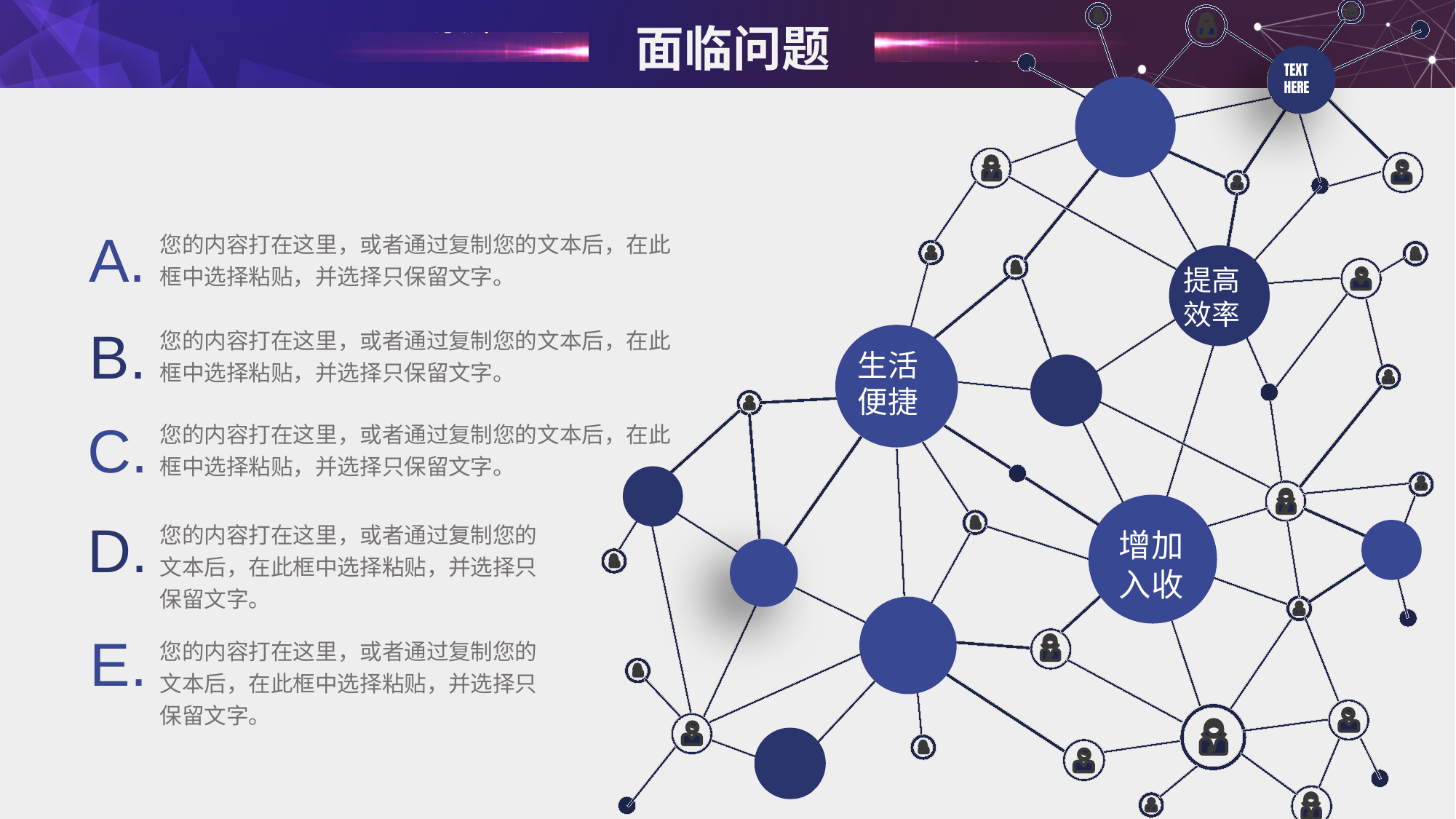

面临问题

TEXT
HERE

A.
您的内容打在这里，或者通过复制您的文本后，在此框中选择粘贴，并选择只保留文字。

提高
效率
B.
您的内容打在这里，或者通过复制您的文本后，在此框中选择粘贴，并选择只保留文字。

生活
便捷

C.
您的内容打在这里，或者通过复制您的文本后，在此框中选择粘贴，并选择只保留文字。

D.
您的内容打在这里，或者通过复制您的文本后，在此框中选择粘贴，并选择只保留文字。
增加
入收

E.
您的内容打在这里，或者通过复制您的文本后，在此框中选择粘贴，并选择只保留文字。

延迟付